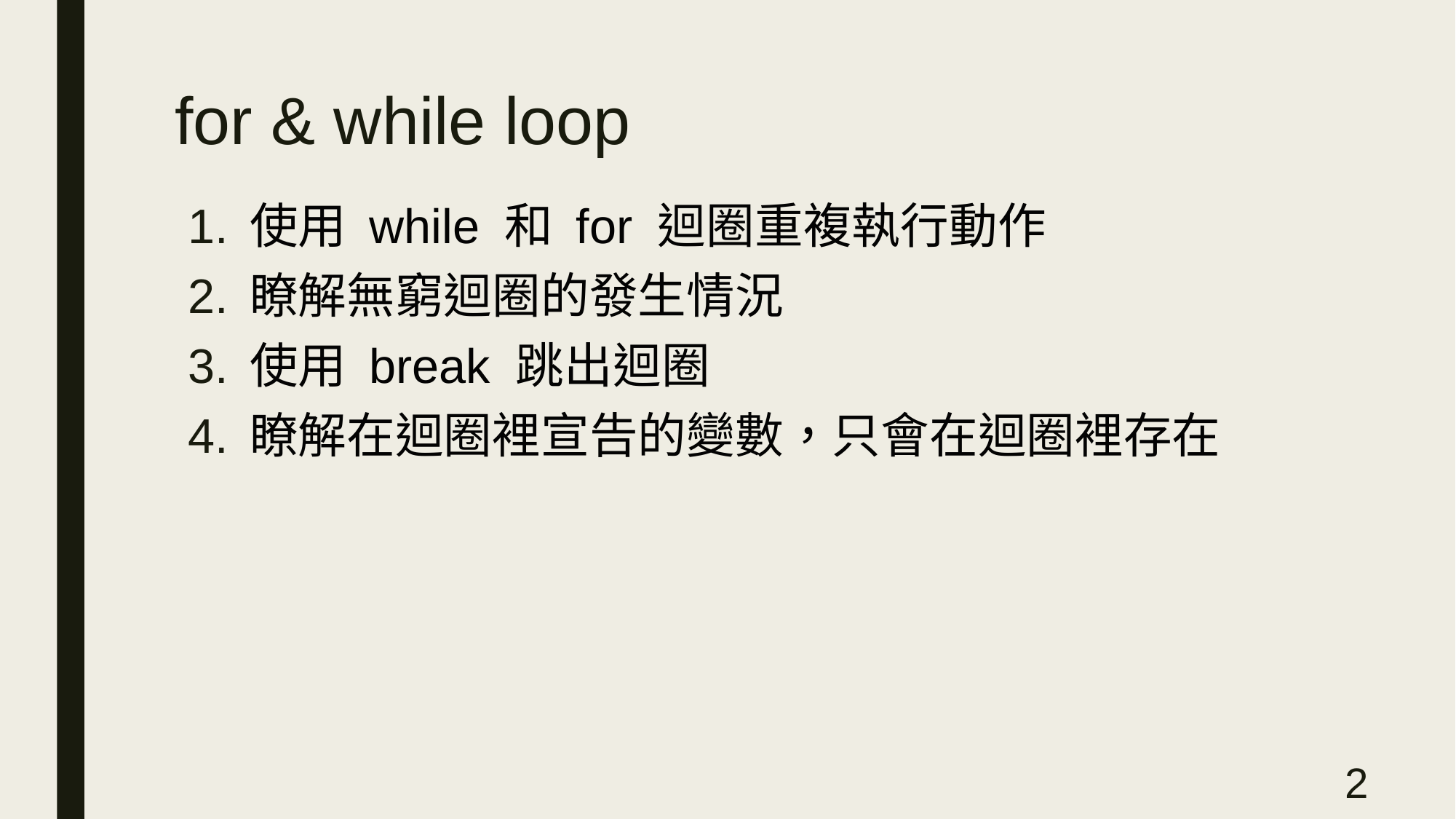

# for & while loop
使用 while 和 for 迴圈重複執行動作
瞭解無窮迴圈的發生情況
使用 break 跳出迴圈
瞭解在迴圈裡宣告的變數，只會在迴圈裡存在
2